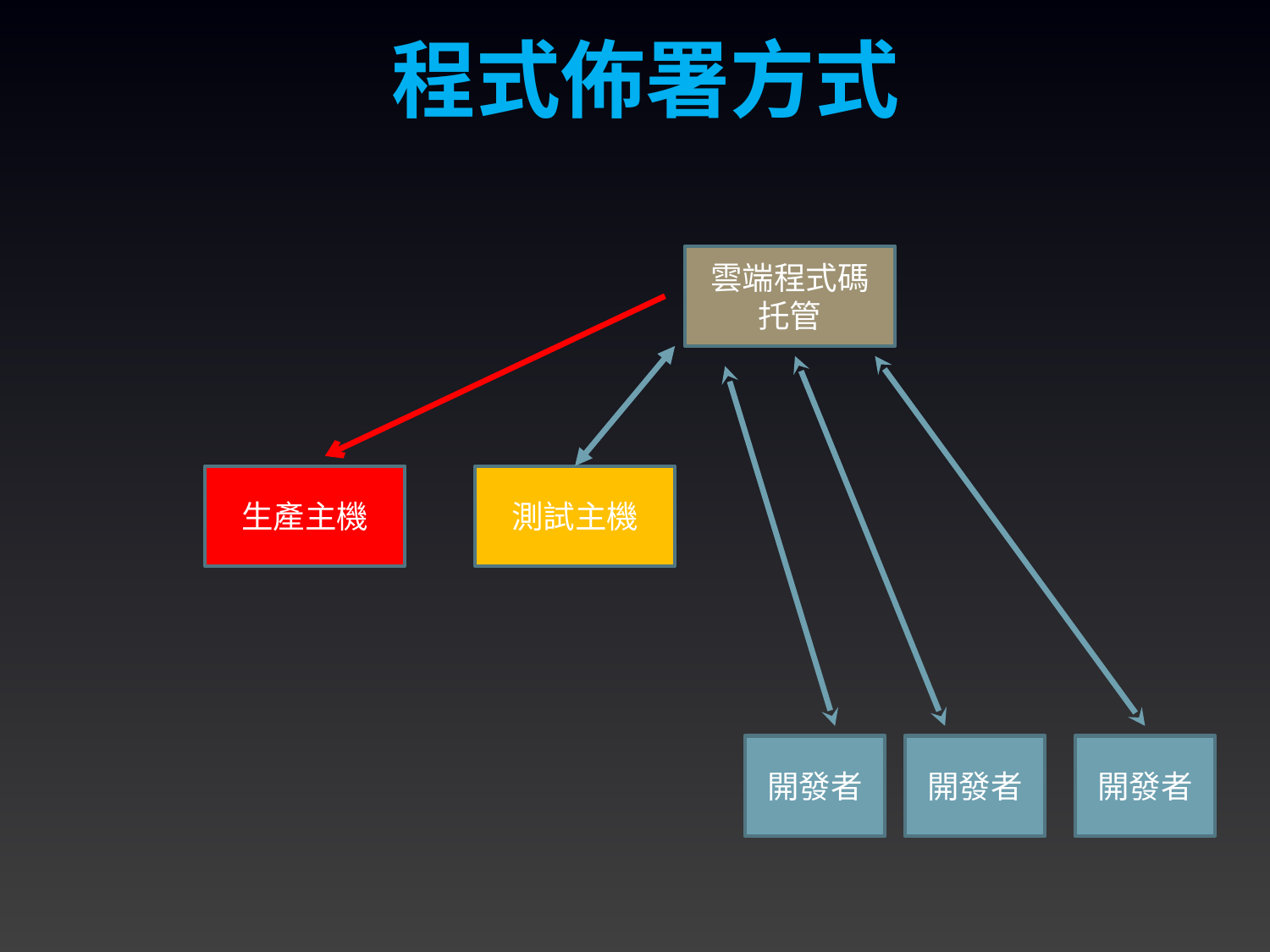

# 程式佈署方式
雲端程式碼托管
生產主機
測試主機
開發者
開發者
開發者